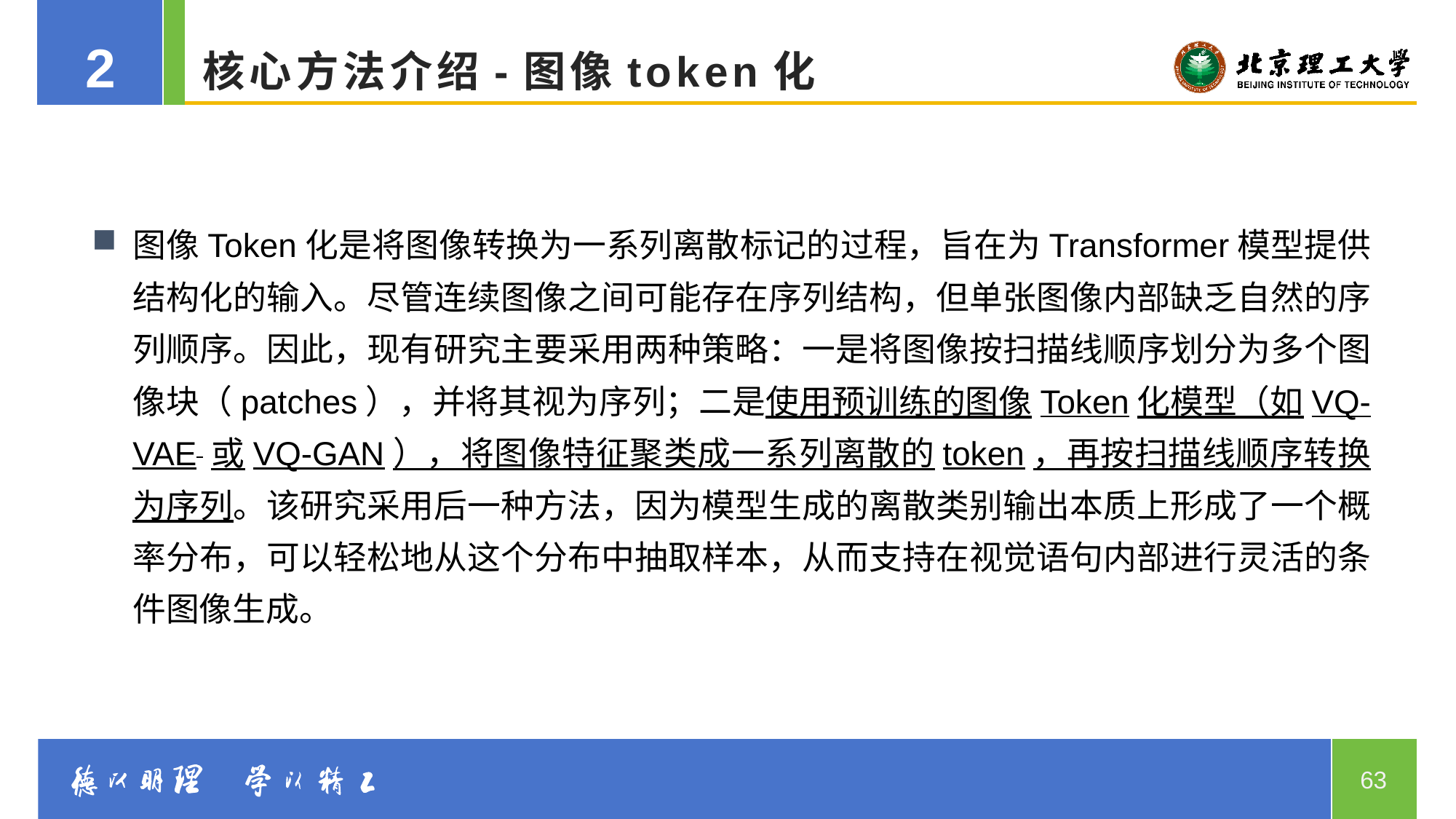

2
# 核心方法介绍-图像token化
图像Token化是将图像转换为一系列离散标记的过程，旨在为Transformer模型提供结构化的输入。尽管连续图像之间可能存在序列结构，但单张图像内部缺乏自然的序列顺序。因此，现有研究主要采用两种策略：一是将图像按扫描线顺序划分为多个图像块（patches），并将其视为序列；二是使用预训练的图像Token化模型（如VQ-VAE 或VQ-GAN），将图像特征聚类成一系列离散的token，再按扫描线顺序转换为序列。该研究采用后一种方法，因为模型生成的离散类别输出本质上形成了一个概率分布，可以轻松地从这个分布中抽取样本，从而支持在视觉语句内部进行灵活的条件图像生成。